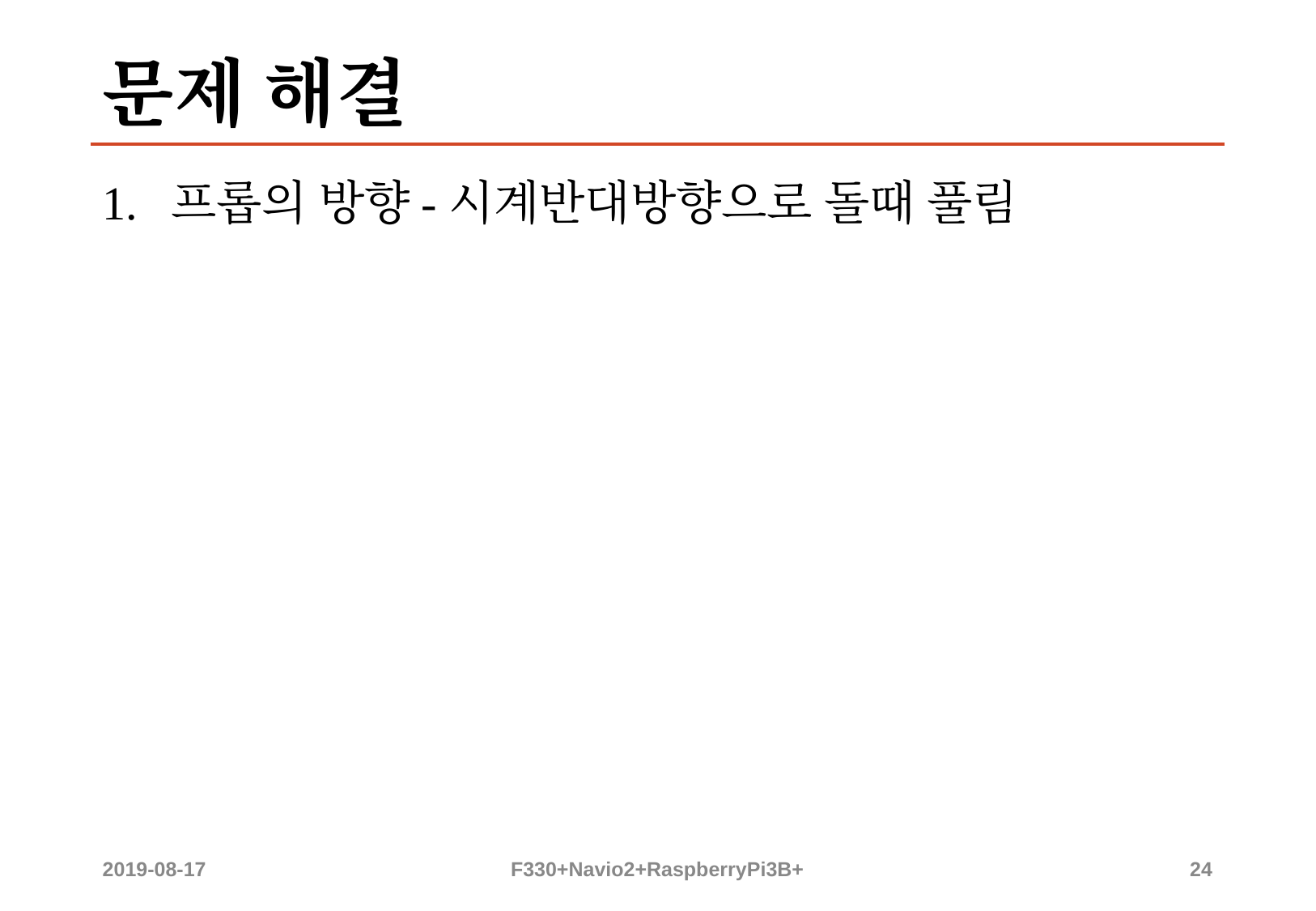

# 문제 해결
프롭의 방향-시계반대방향으로 돌때 풀림
2019-08-17
F330+Navio2+RaspberryPi3B+
24